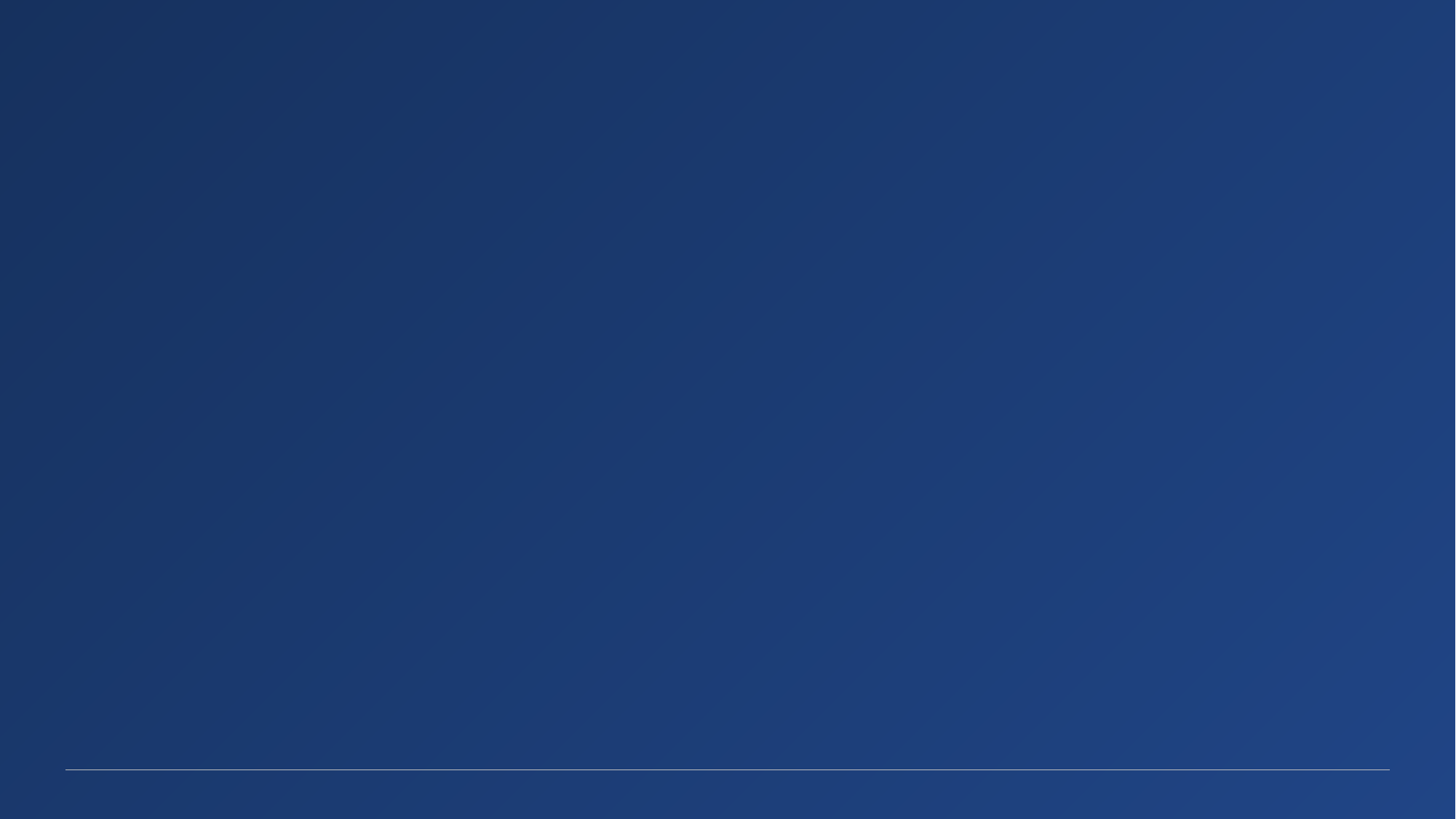

감사
합니다
PROJECT
POSCO AI Big Data Project
DATE
2020.05.25